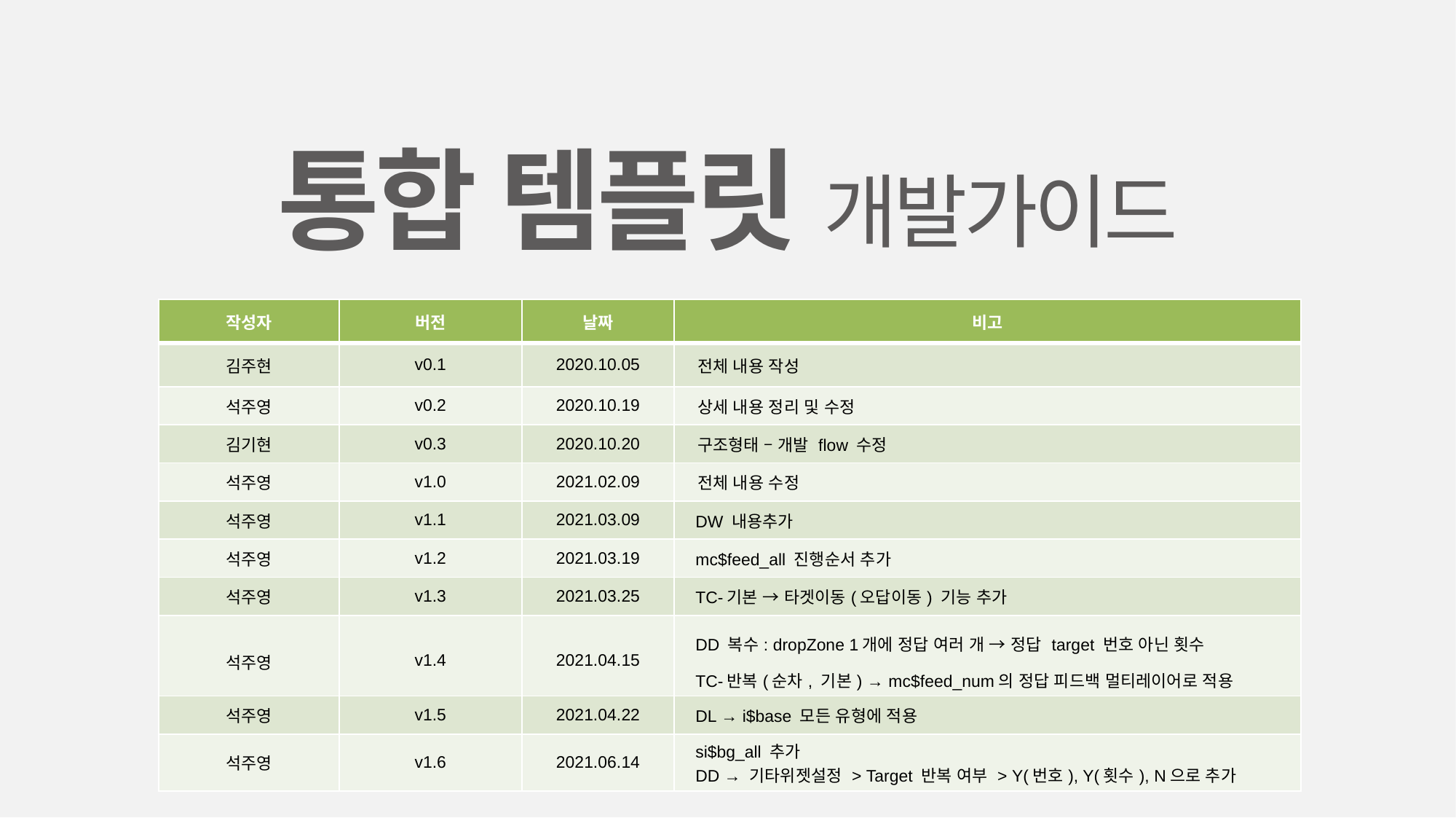

통합 템플릿 개발가이드
| 작성자 | 버전 | 날짜 | 비고 |
| --- | --- | --- | --- |
| 김주현 | v0.1 | 2020.10.05 | 전체 내용 작성 |
| 석주영 | v0.2 | 2020.10.19 | 상세 내용 정리 및 수정 |
| 김기현 | v0.3 | 2020.10.20 | 구조형태 – 개발 flow 수정 |
| 석주영 | v1.0 | 2021.02.09 | 전체 내용 수정 |
| 석주영 | v1.1 | 2021.03.09 | DW 내용추가 |
| 석주영 | v1.2 | 2021.03.19 | mc$feed\_all 진행순서 추가 |
| 석주영 | v1.3 | 2021.03.25 | TC-기본 → 타겟이동(오답이동) 기능 추가 |
| 석주영 | v1.4 | 2021.04.15 | DD 복수: dropZone 1개에 정답 여러 개 → 정답 target 번호 아닌 횟수 TC-반복(순차, 기본) → mc$feed\_num의 정답 피드백 멀티레이어로 적용 |
| 석주영 | v1.5 | 2021.04.22 | DL → i$base 모든 유형에 적용 |
| 석주영 | v1.6 | 2021.06.14 | si$bg\_all 추가 DD → 기타위젯설정 > Target 반복 여부 > Y(번호), Y(횟수), N으로 추가 |